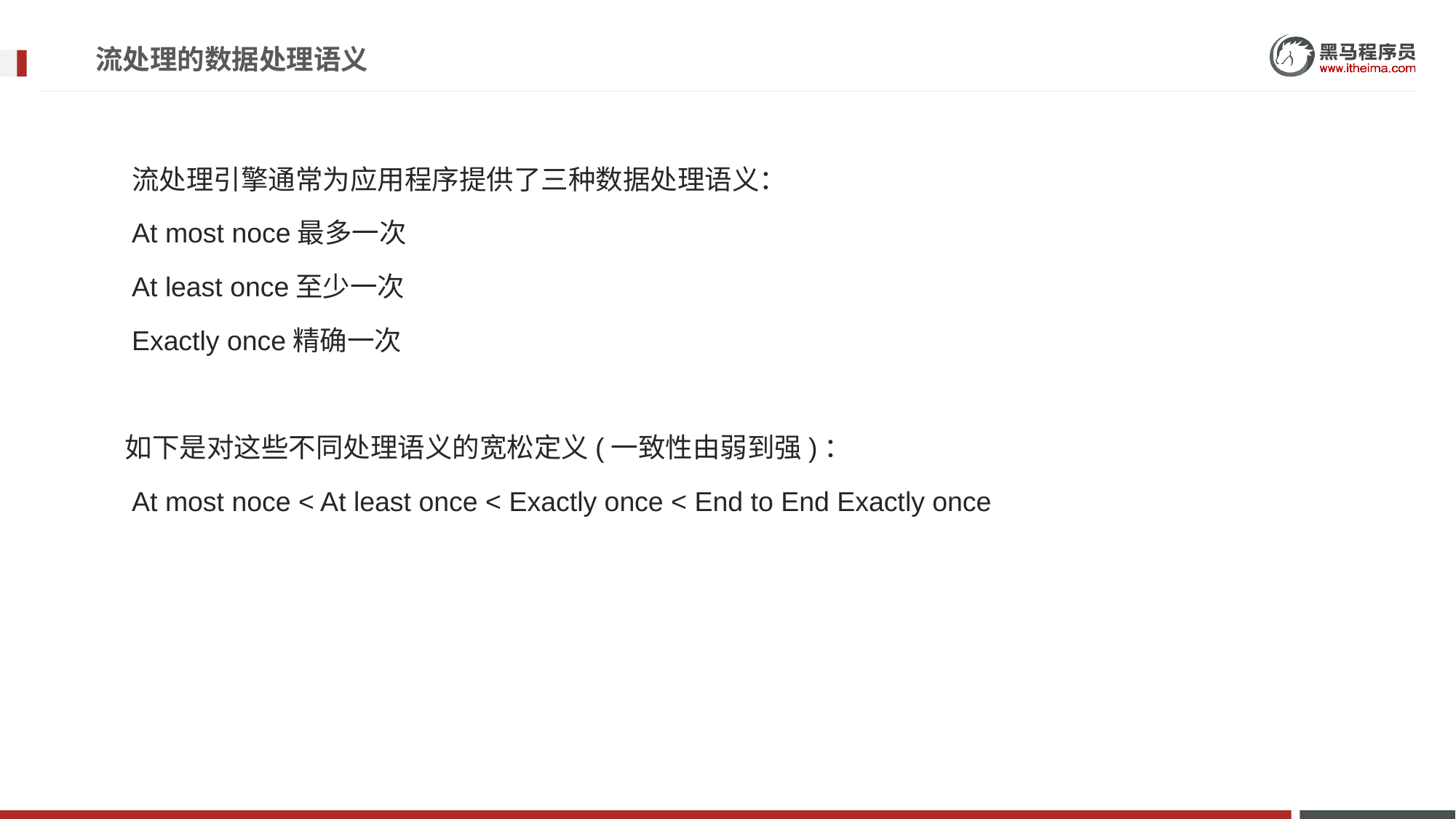

# 流处理的数据处理语义
流处理引擎通常为应用程序提供了三种数据处理语义：
At most noce最多一次
At least once至少一次
Exactly once精确一次

   如下是对这些不同处理语义的宽松定义(一致性由弱到强)：
At most noce < At least once < Exactly once < End to End Exactly once